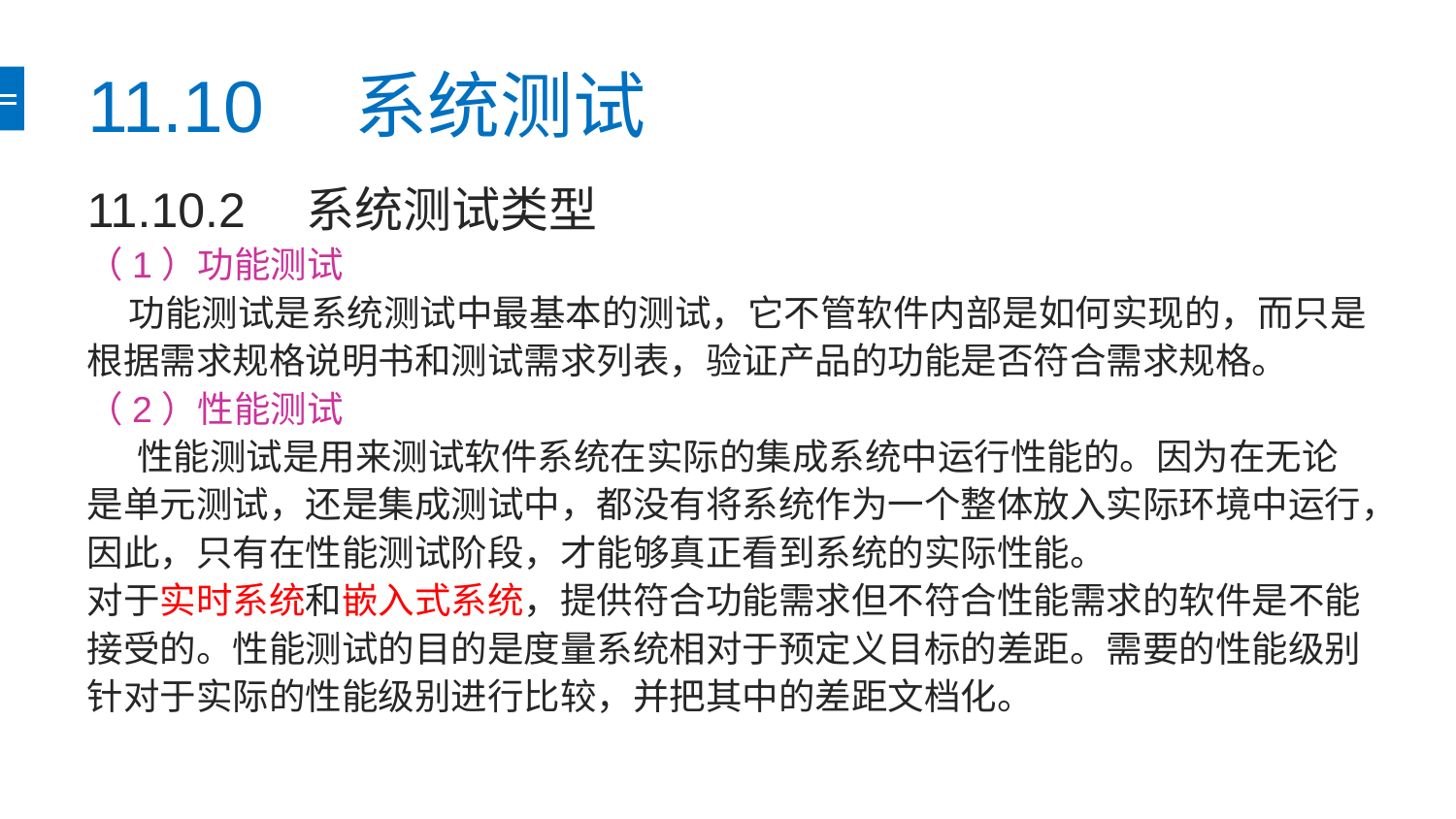

# 11.10　系统测试
11.10.2　系统测试类型
（1）功能测试
    功能测试是系统测试中最基本的测试，它不管软件内部是如何实现的，而只是根据需求规格说明书和测试需求列表，验证产品的功能是否符合需求规格。
（2）性能测试
     性能测试是用来测试软件系统在实际的集成系统中运行性能的。因为在无论是单元测试，还是集成测试中，都没有将系统作为一个整体放入实际环境中运行，因此，只有在性能测试阶段，才能够真正看到系统的实际性能。
对于实时系统和嵌入式系统，提供符合功能需求但不符合性能需求的软件是不能接受的。性能测试的目的是度量系统相对于预定义目标的差距。需要的性能级别针对于实际的性能级别进行比较，并把其中的差距文档化。